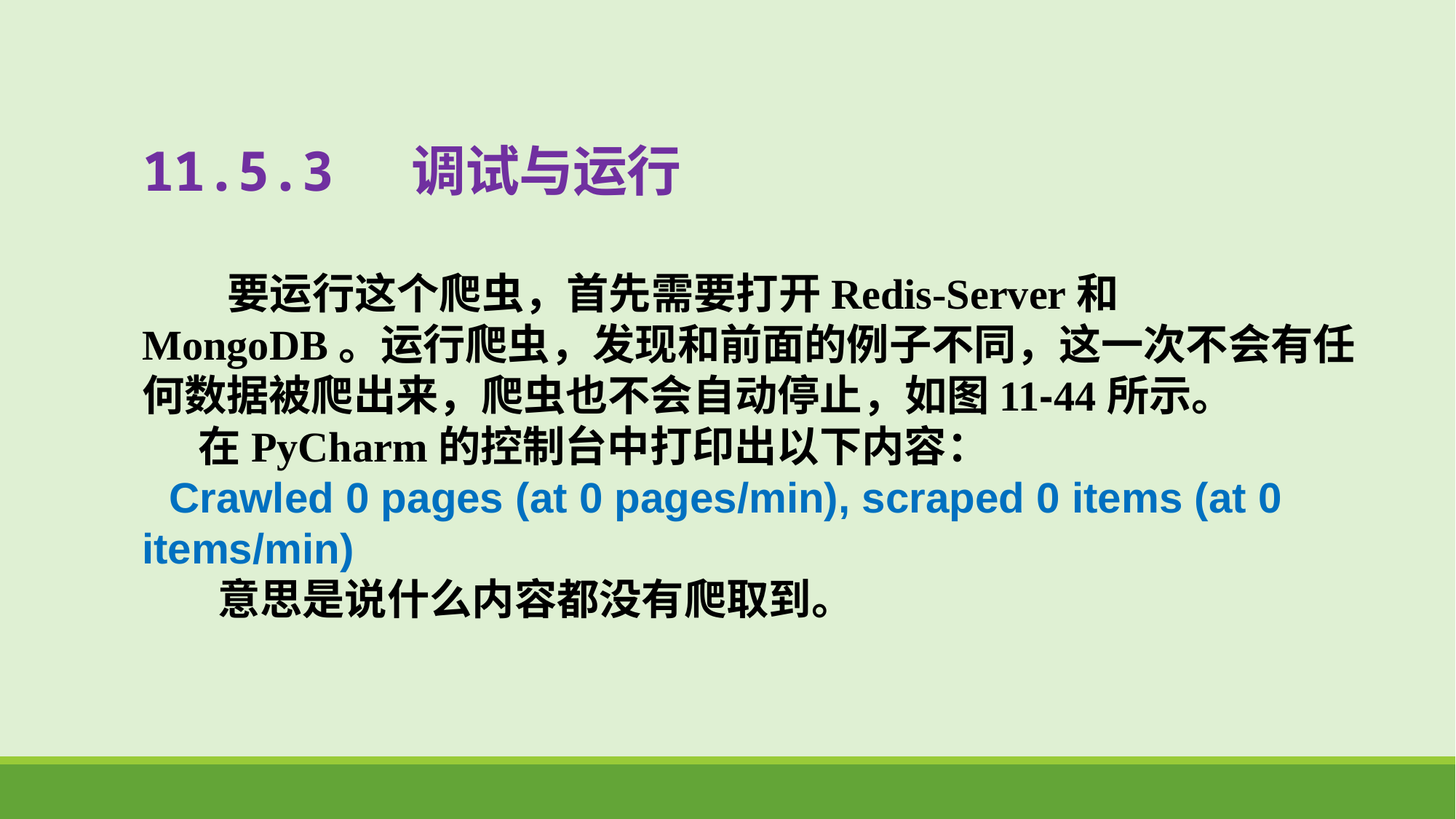

# 11.5.3  调试与运行
     要运行这个爬虫，首先需要打开Redis-Server和MongoDB。运行爬虫，发现和前面的例子不同，这一次不会有任何数据被爬出来，爬虫也不会自动停止，如图11-44所示。
  在PyCharm的控制台中打印出以下内容：
Crawled 0 pages (at 0 pages/min), scraped 0 items (at 0 items/min)
    意思是说什么内容都没有爬取到。